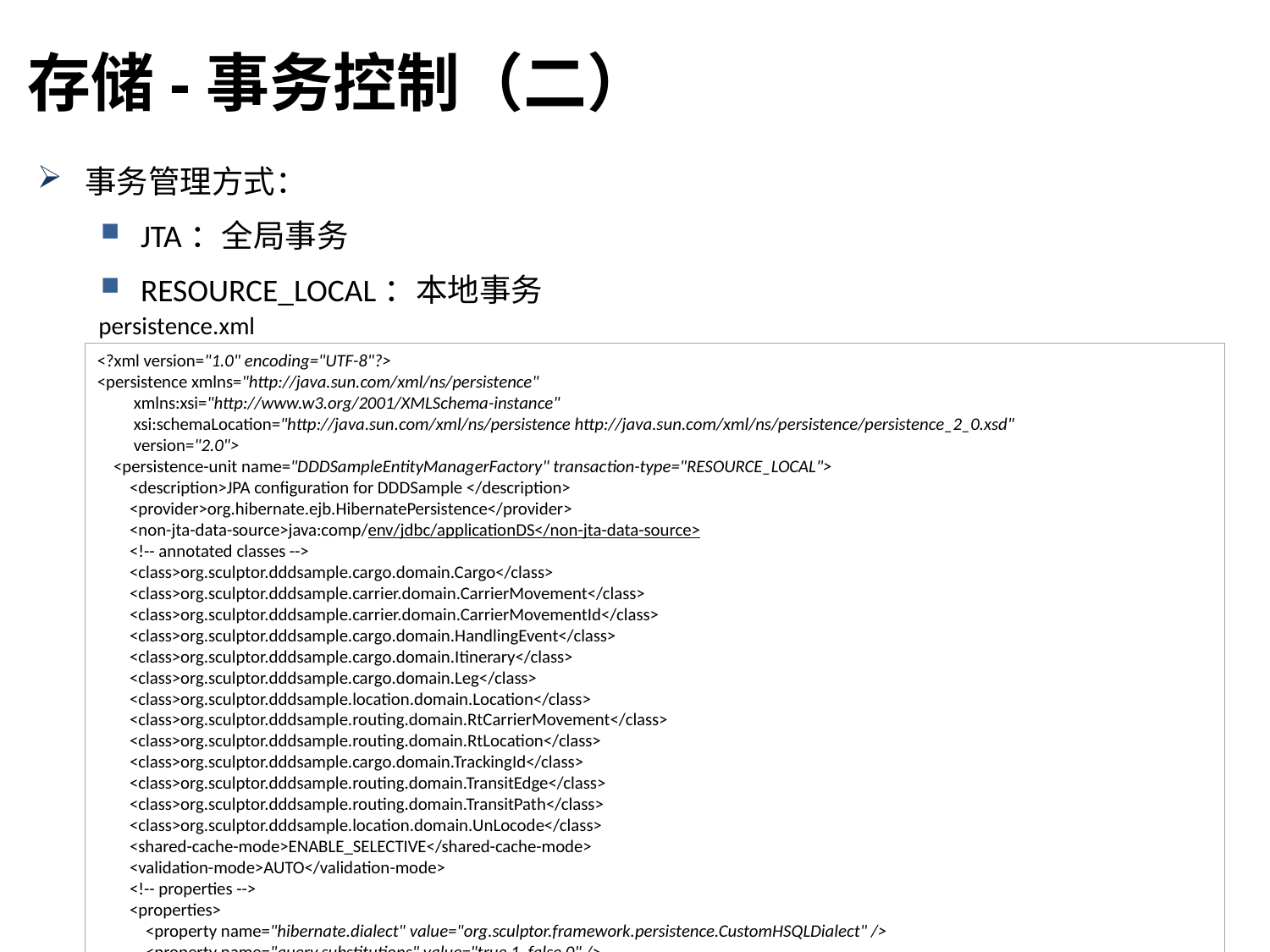

存储-事务控制（二）
事务管理方式：
JTA：全局事务
RESOURCE_LOCAL：本地事务
persistence.xml
<?xml version="1.0" encoding="UTF-8"?>
<persistence xmlns="http://java.sun.com/xml/ns/persistence"
         xmlns:xsi="http://www.w3.org/2001/XMLSchema-instance"
         xsi:schemaLocation="http://java.sun.com/xml/ns/persistence http://java.sun.com/xml/ns/persistence/persistence_2_0.xsd"
         version="2.0">
    <persistence-unit name="DDDSampleEntityManagerFactory" transaction-type="RESOURCE_LOCAL">
        <description>JPA configuration for DDDSample </description>
        <provider>org.hibernate.ejb.HibernatePersistence</provider>
        <non-jta-data-source>java:comp/env/jdbc/applicationDS</non-jta-data-source>
        <!-- annotated classes -->
        <class>org.sculptor.dddsample.cargo.domain.Cargo</class>
        <class>org.sculptor.dddsample.carrier.domain.CarrierMovement</class>
        <class>org.sculptor.dddsample.carrier.domain.CarrierMovementId</class>
        <class>org.sculptor.dddsample.cargo.domain.HandlingEvent</class>
        <class>org.sculptor.dddsample.cargo.domain.Itinerary</class>
        <class>org.sculptor.dddsample.cargo.domain.Leg</class>
        <class>org.sculptor.dddsample.location.domain.Location</class>
        <class>org.sculptor.dddsample.routing.domain.RtCarrierMovement</class>
        <class>org.sculptor.dddsample.routing.domain.RtLocation</class>
        <class>org.sculptor.dddsample.cargo.domain.TrackingId</class>
        <class>org.sculptor.dddsample.routing.domain.TransitEdge</class>
        <class>org.sculptor.dddsample.routing.domain.TransitPath</class>
        <class>org.sculptor.dddsample.location.domain.UnLocode</class>
        <shared-cache-mode>ENABLE_SELECTIVE</shared-cache-mode>
        <validation-mode>AUTO</validation-mode>
        <!-- properties -->
        <properties>
            <property name="hibernate.dialect" value="org.sculptor.framework.persistence.CustomHSQLDialect" />
            <property name="query.substitutions" value="true 1, false 0" />

            <property name="hibernate.show_sql" value="true" />
            <property name="hibernate.hbm2ddl.auto" value="create-drop" />
            <property name="hibernate.cache.use_query_cache" value="true"/>
            <property name="hibernate.cache.use_second_level_cache" value="true"/>
            <property name="hibernate.cache.region_prefix" value=""/>
            <property name="hibernate.cache.region.factory_class" value="org.hibernate.cache.ehcache.SingletonEhCacheRegionFactory"/>
            <!-- add additional configuration properties by overriding "JPATmpl.persistenceUnitAdditionalProperties(Application)" -->
        </properties>
        <!-- add additional configuration by overriding "JPATmpl.persistenceUnitAdditions(Application)" -->
    </persistence-unit>
</persistence>